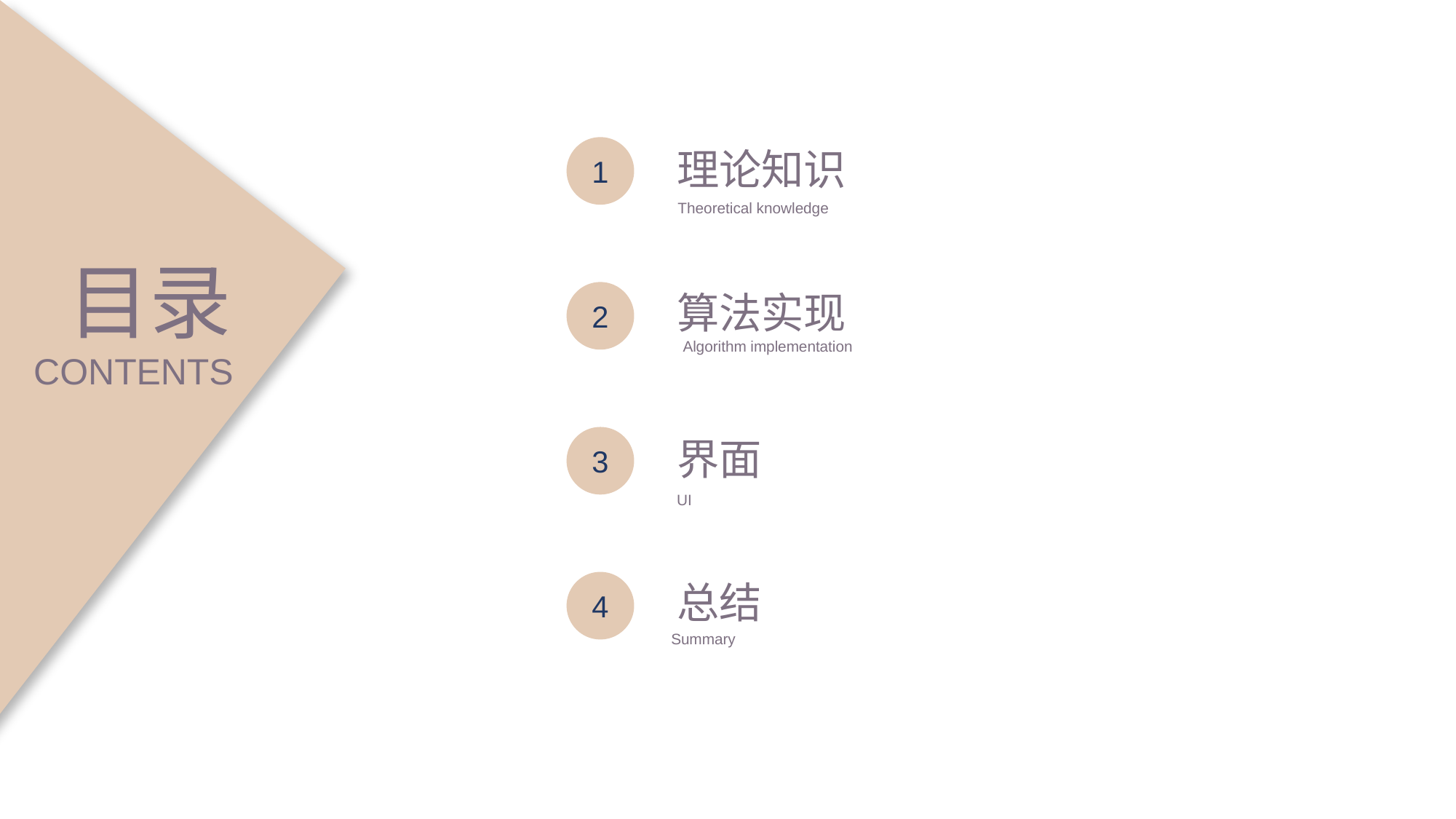

1
理论知识

Theoretical knowledge
目录
算法实现
2
Algorithm implementation
CONTENTS
3
界面
UI
总结
4
Summary